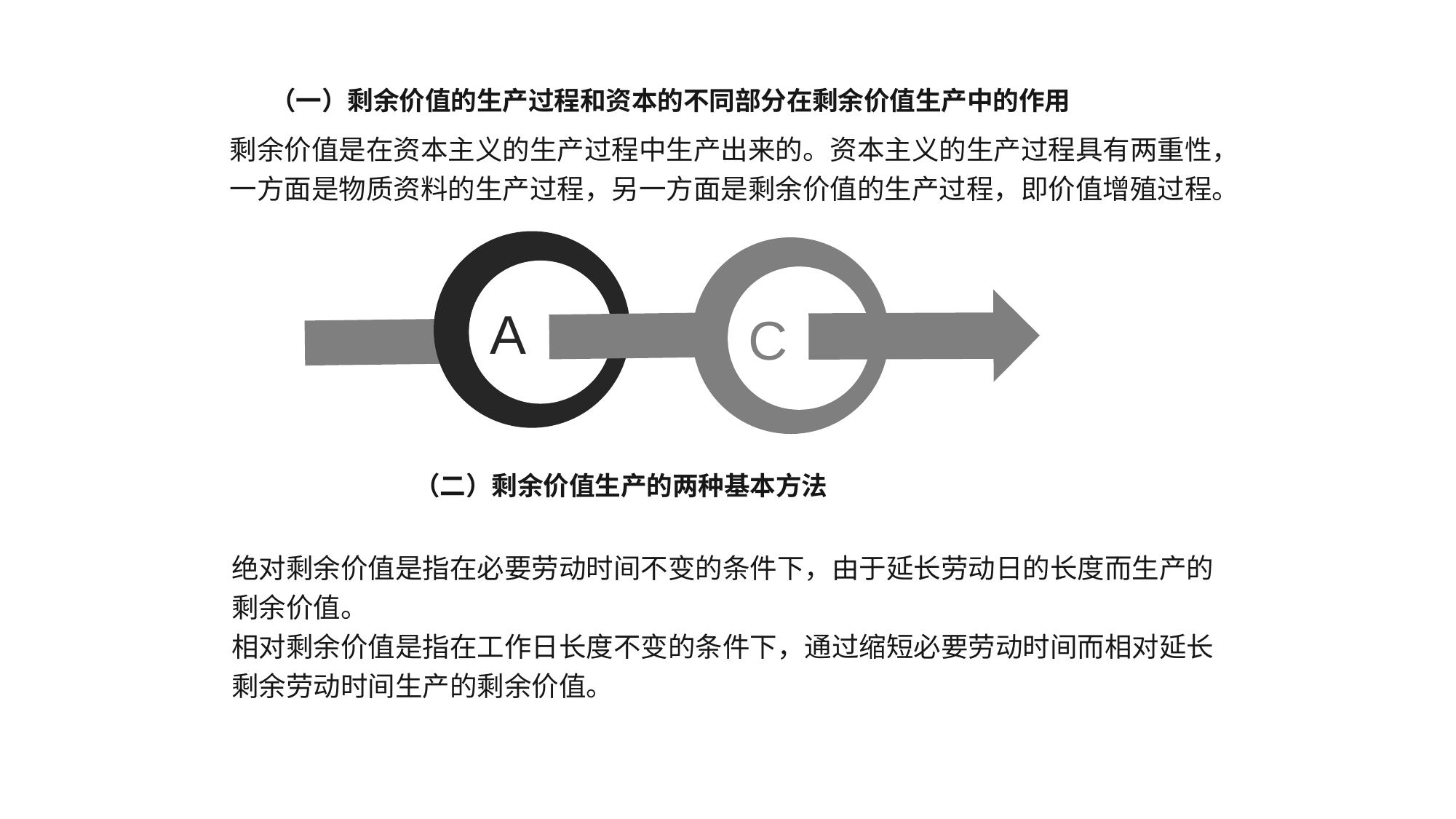

（一）剩余价值的生产过程和资本的不同部分在剩余价值生产中的作用
剩余价值是在资本主义的生产过程中生产出来的。资本主义的生产过程具有两重性，一方面是物质资料的生产过程，另一方面是剩余价值的生产过程，即价值增殖过程。

A
C

（二）剩余价值生产的两种基本方法
绝对剩余价值是指在必要劳动时间不变的条件下，由于延长劳动日的长度而生产的剩余价值。
相对剩余价值是指在工作日长度不变的条件下，通过缩短必要劳动时间而相对延长剩余劳动时间生产的剩余价值。